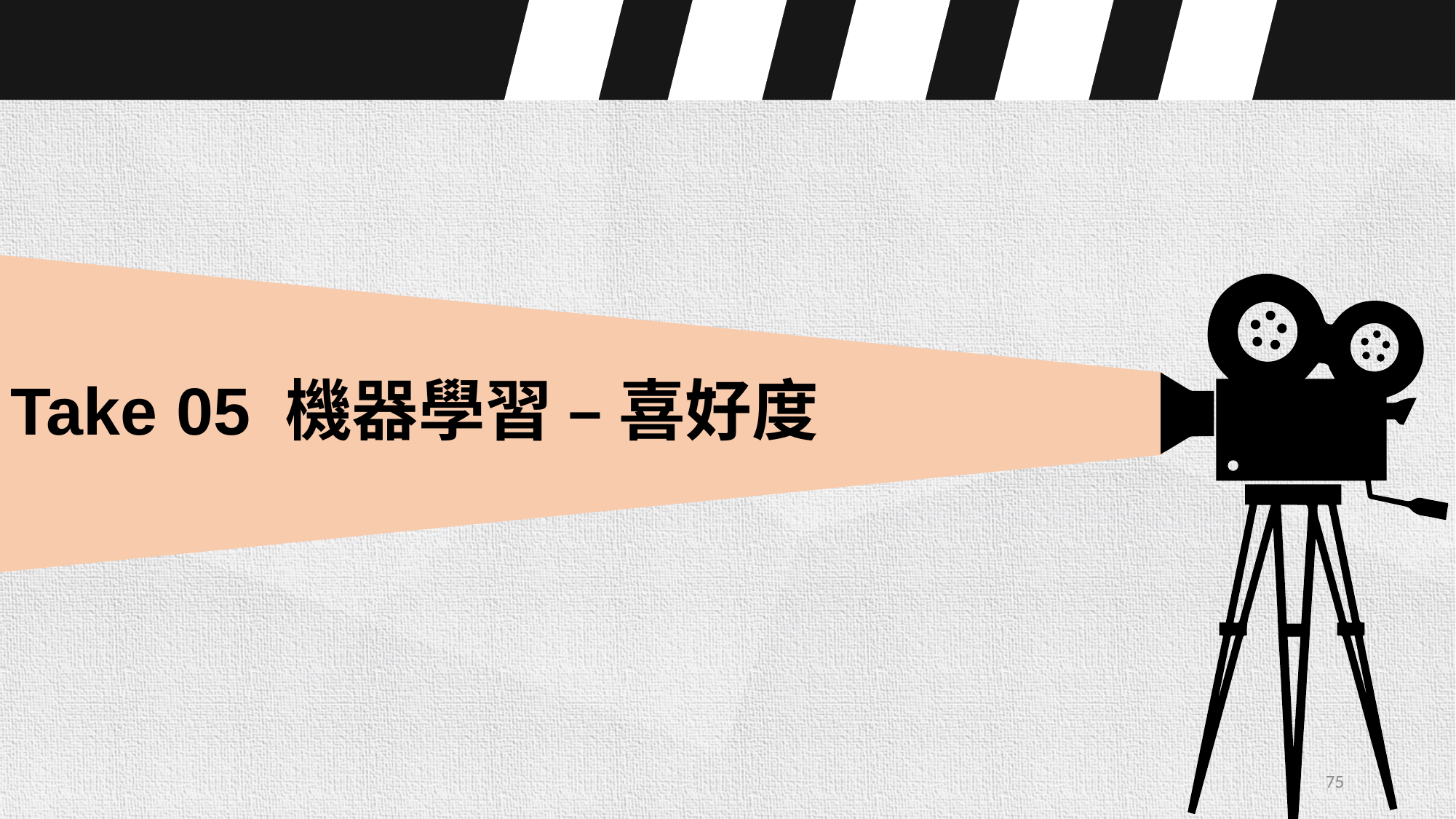

講者:劉冠緯

Take 05 機器學習 – 喜好度

75